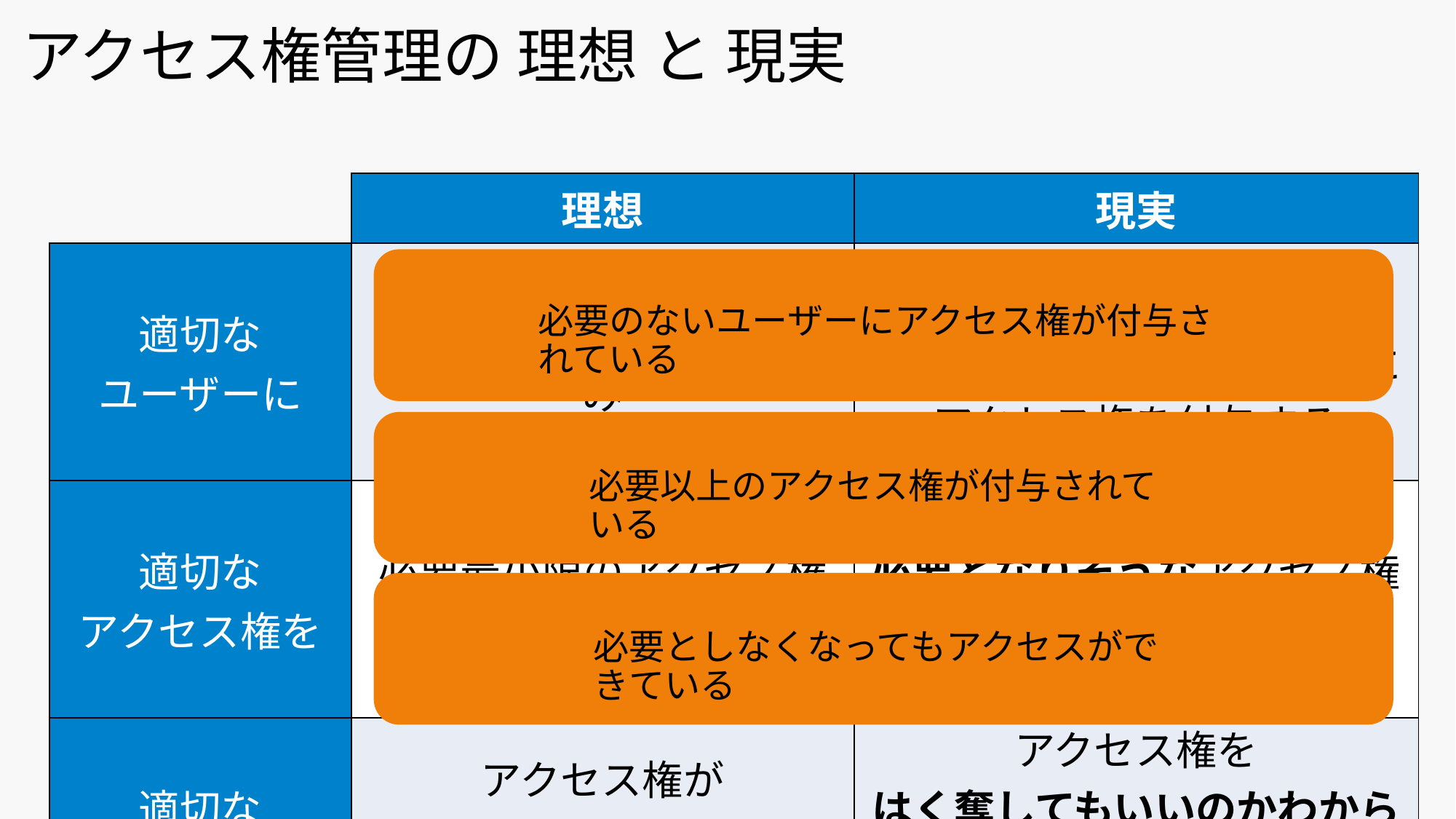

アクセス権管理の 理想 と 現実

|  | 理想 | 現実 |
| --- | --- | --- |
| 適切な ユーザーに | アクセスを 必要とするユーザーにのみ アクセス権を付与する | アクセスが 必要となりそうなユーザーに アクセス権を付与する |
| 適切な アクセス権を | 作業をこなすための 必要最小限のアクセス権を 付与する | 作業をこなすために 必要となりそうなアクセス権を 付与する |
| 適切な 期間のみ | アクセス権が 必要になくなったら すぐにはく奪する | アクセス権を はく奪してもいいのかわからない のでとりあえず残しておく |

必要のないユーザーにアクセス権が付与されている

必要以上のアクセス権が付与されている

必要としなくなってもアクセスができている